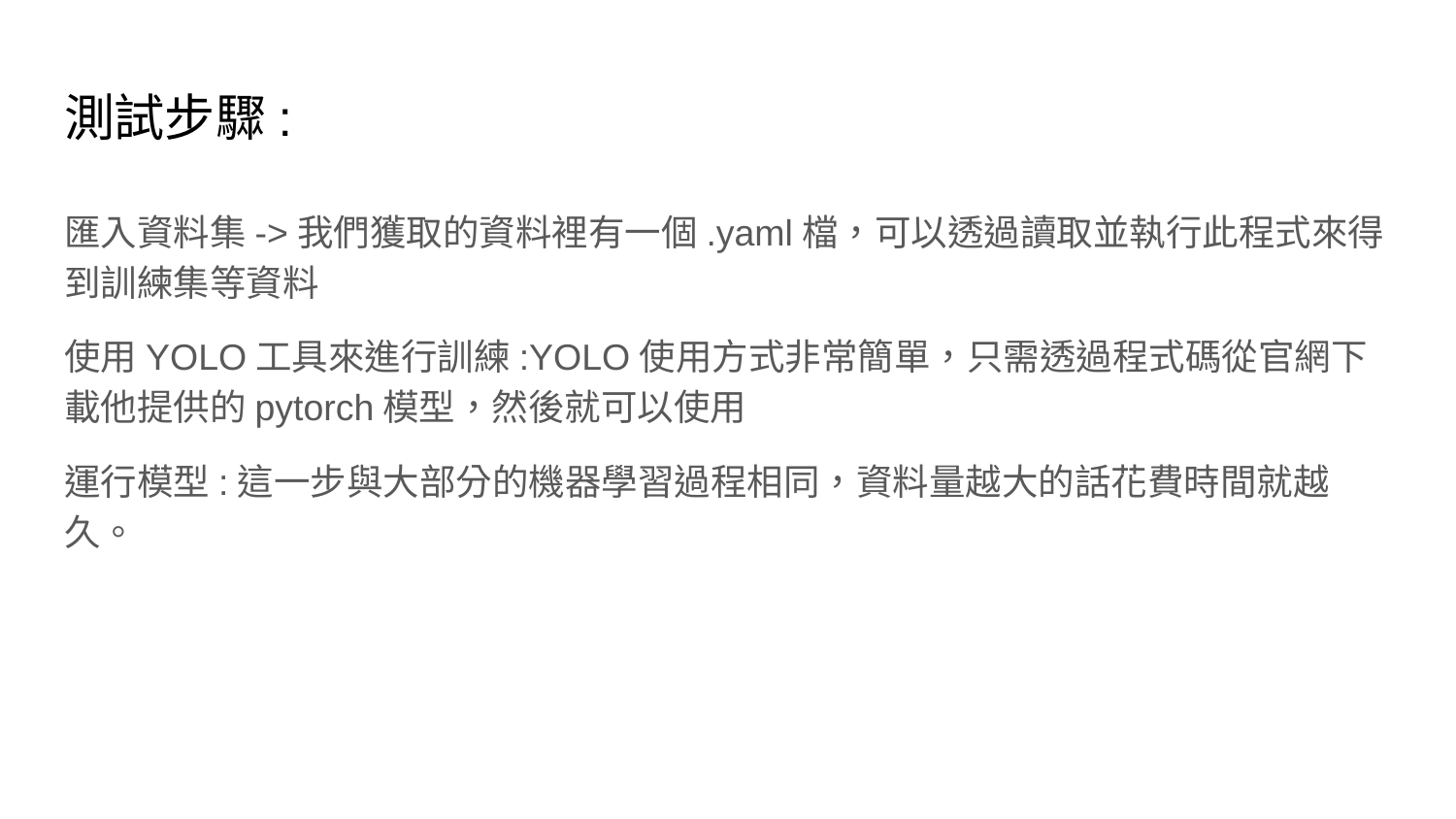

# 測試步驟:
匯入資料集->我們獲取的資料裡有一個.yaml檔，可以透過讀取並執行此程式來得到訓練集等資料
使用YOLO工具來進行訓練:YOLO使用方式非常簡單，只需透過程式碼從官網下載他提供的pytorch模型，然後就可以使用
運行模型:這一步與大部分的機器學習過程相同，資料量越大的話花費時間就越久。